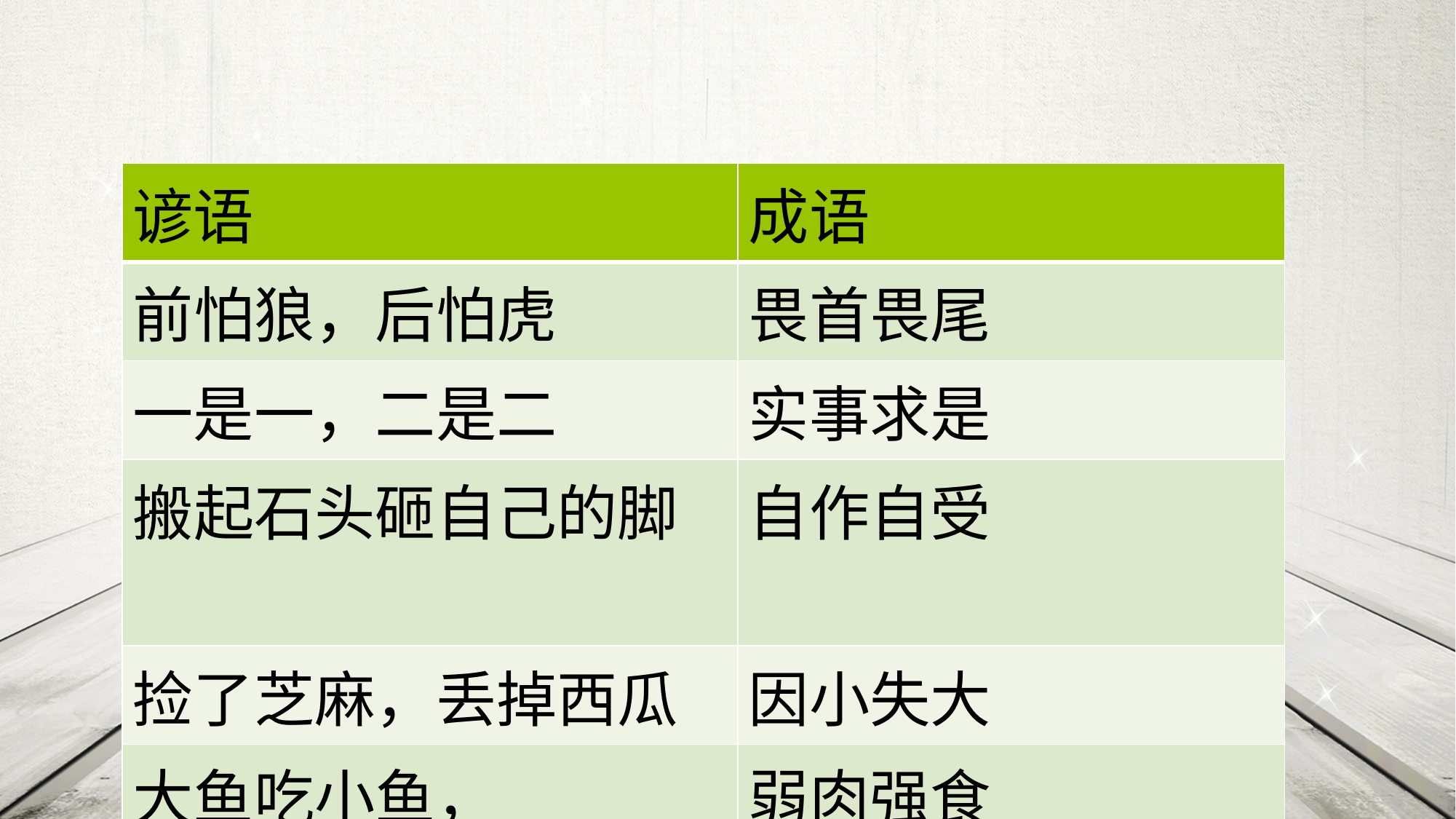

| 谚语 | 成语 |
| --- | --- |
| 前怕狼，后怕虎 | 畏首畏尾 |
| 一是一，二是二 | 实事求是 |
| 搬起石头砸自己的脚 | 自作自受 |
| 捡了芝麻，丢掉西瓜 | 因小失大 |
| 大鱼吃小鱼， 小鱼吃虾米 | 弱肉强食 |